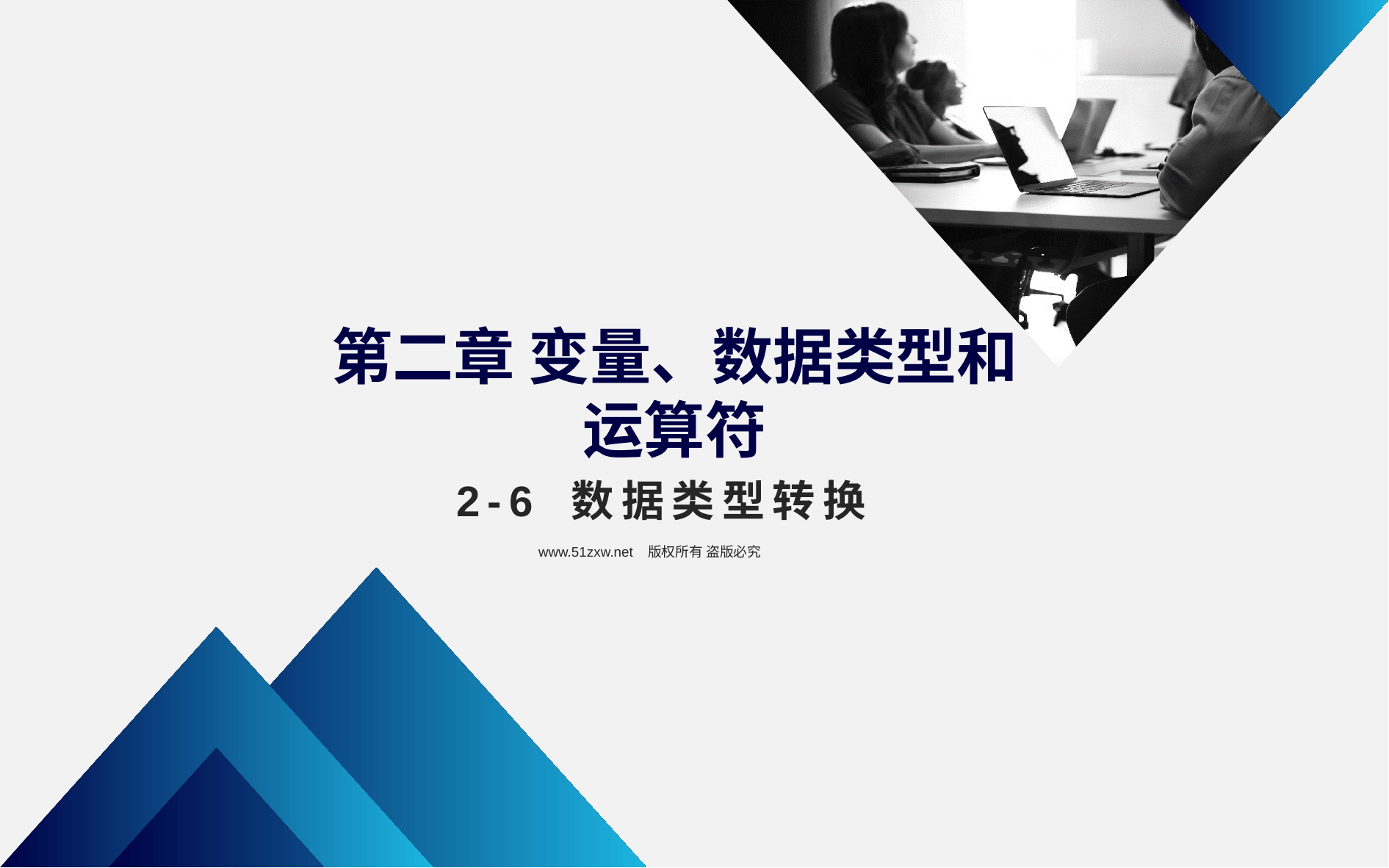

第二章 变量、数据类型和运算符
2-6 数据类型转换
www.51zxw.net   版权所有 盗版必究